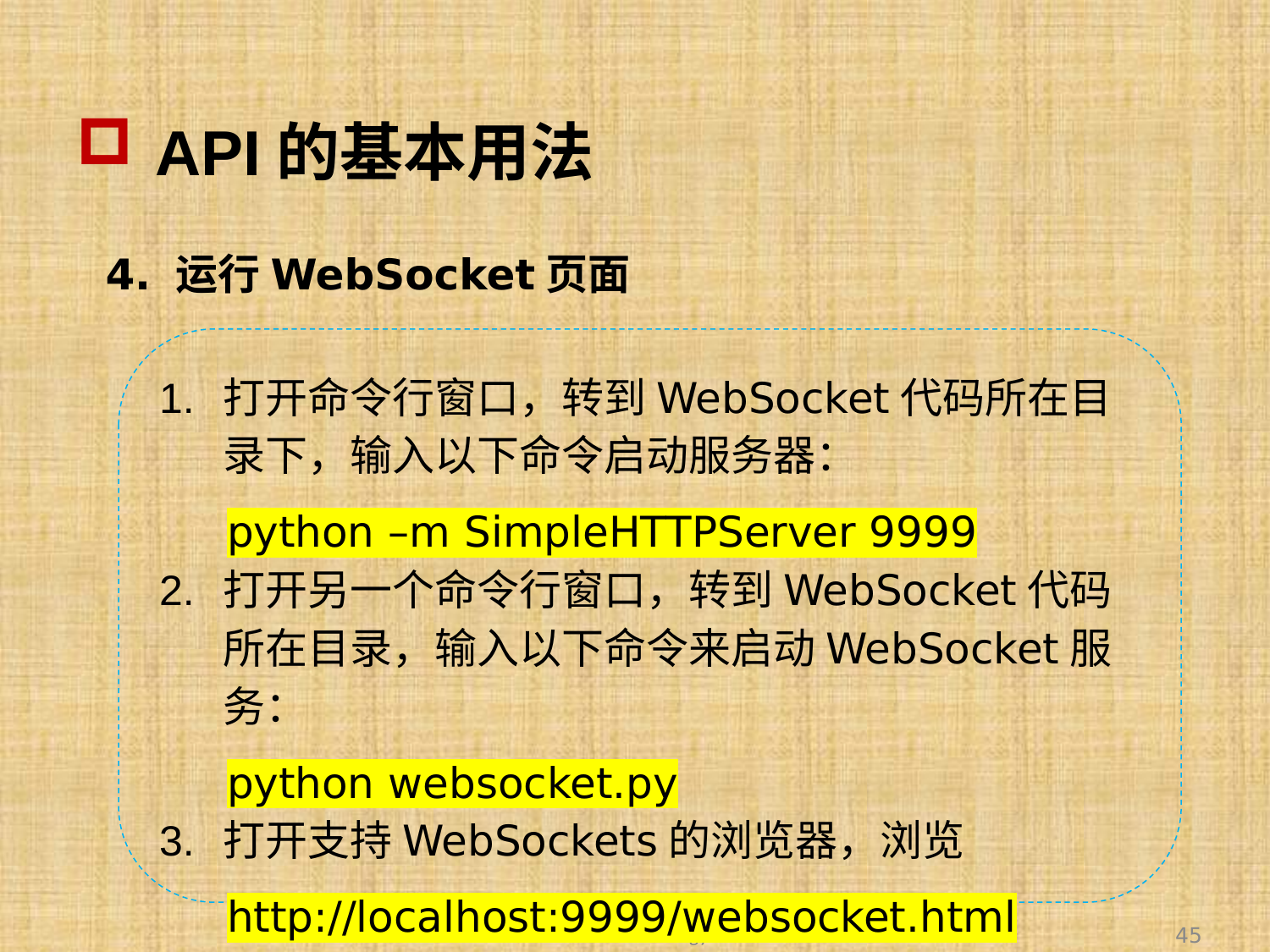

# API的基本用法
4. 运行WebSocket页面
打开命令行窗口，转到WebSocket代码所在目录下，输入以下命令启动服务器：
     python –m SimpleHTTPServer 9999
打开另一个命令行窗口，转到WebSocket代码所在目录，输入以下命令来启动WebSocket服务：
     python websocket.py
打开支持WebSockets的浏览器，浏览
     http://localhost:9999/websocket.html

45
HTML5 Technology